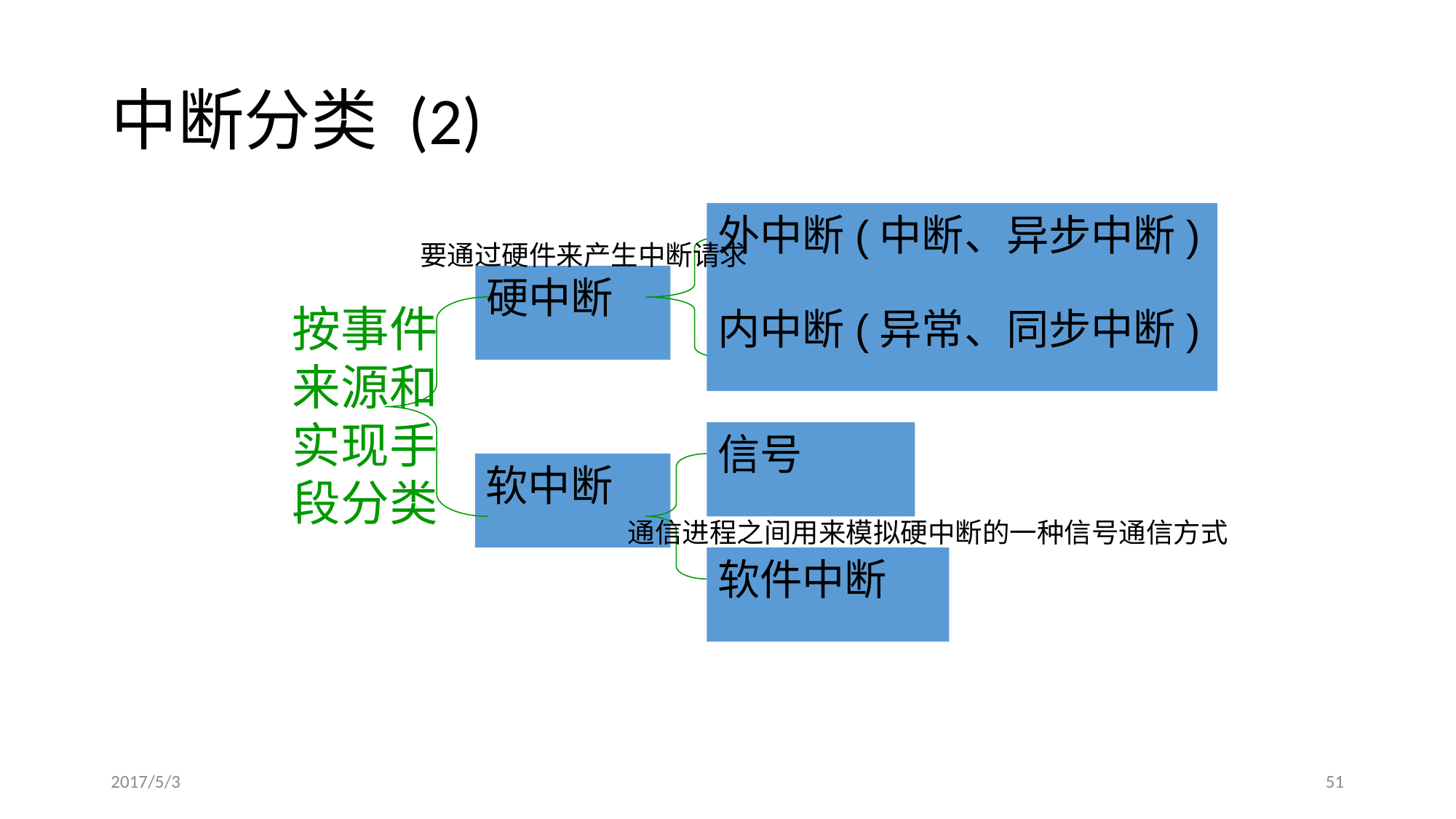

# 中断分类 (2)
外中断(中断、异步中断)
要通过硬件来产生中断请求

按事件来源和实现手段分类

硬中断

内中断(异常、同步中断)
信号
软中断

通信进程之间用来模拟硬中断的一种信号通信方式
软件中断
2017/5/3
51